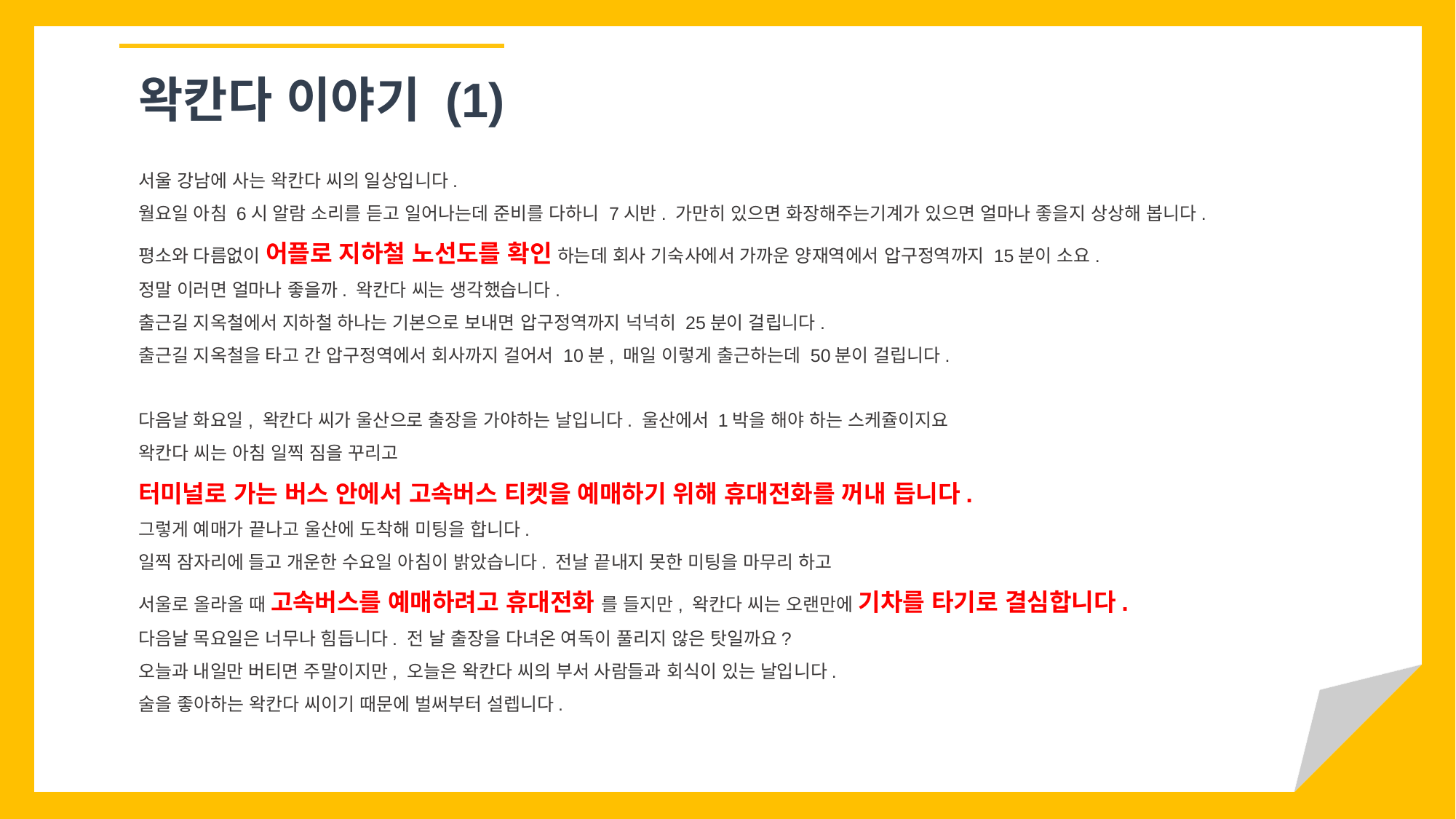

왁칸다 이야기 (1)
서울 강남에 사는 왁칸다 씨의 일상입니다.
월요일 아침 6시 알람 소리를 듣고 일어나는데 준비를 다하니 7시반. 가만히 있으면 화장해주는기계가 있으면 얼마나 좋을지 상상해 봅니다.
평소와 다름없이 어플로 지하철 노선도를 확인 하는데 회사 기숙사에서 가까운 양재역에서 압구정역까지 15분이 소요.
정말 이러면 얼마나 좋을까. 왁칸다 씨는 생각했습니다.
출근길 지옥철에서 지하철 하나는 기본으로 보내면 압구정역까지 넉넉히 25분이 걸립니다.
출근길 지옥철을 타고 간 압구정역에서 회사까지 걸어서 10분, 매일 이렇게 출근하는데 50분이 걸립니다.

다음날 화요일, 왁칸다 씨가 울산으로 출장을 가야하는 날입니다. 울산에서 1박을 해야 하는 스케쥴이지요
왁칸다 씨는 아침 일찍 짐을 꾸리고
터미널로 가는 버스 안에서 고속버스 티켓을 예매하기 위해 휴대전화를 꺼내 듭니다.
그렇게 예매가 끝나고 울산에 도착해 미팅을 합니다.
일찍 잠자리에 들고 개운한 수요일 아침이 밝았습니다. 전날 끝내지 못한 미팅을 마무리 하고
서울로 올라올 때 고속버스를 예매하려고 휴대전화 를 들지만, 왁칸다 씨는 오랜만에 기차를 타기로 결심합니다.
다음날 목요일은 너무나 힘듭니다. 전 날 출장을 다녀온 여독이 풀리지 않은 탓일까요?
오늘과 내일만 버티면 주말이지만, 오늘은 왁칸다 씨의 부서 사람들과 회식이 있는 날입니다.
술을 좋아하는 왁칸다 씨이기 때문에 벌써부터 설렙니다.